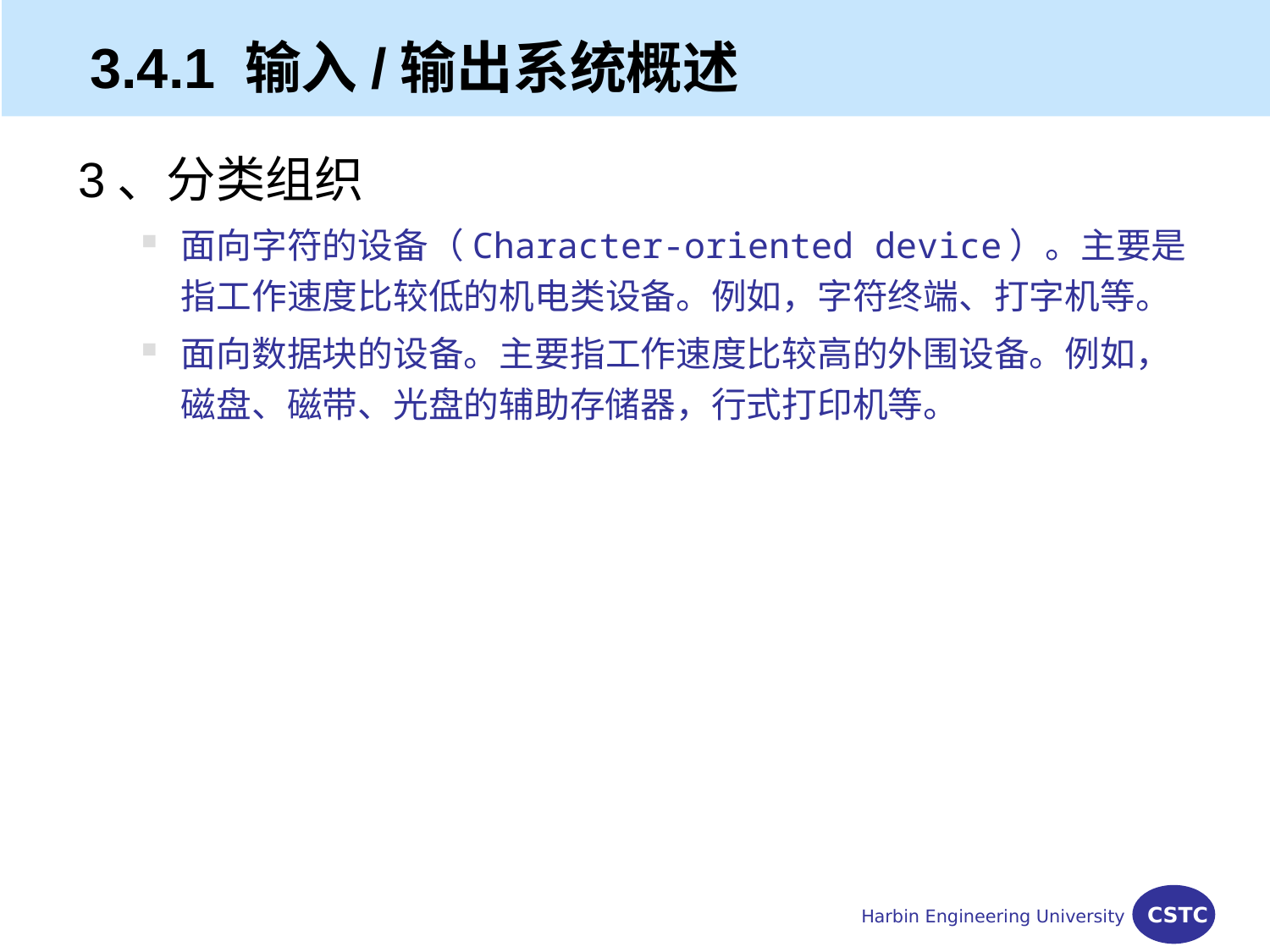

# 3.4.1 输入/输出系统概述
3、分类组织
面向字符的设备（Character-oriented device）。主要是指工作速度比较低的机电类设备。例如，字符终端、打字机等。
面向数据块的设备。主要指工作速度比较高的外围设备。例如，磁盘、磁带、光盘的辅助存储器，行式打印机等。
Harbin Engineering University